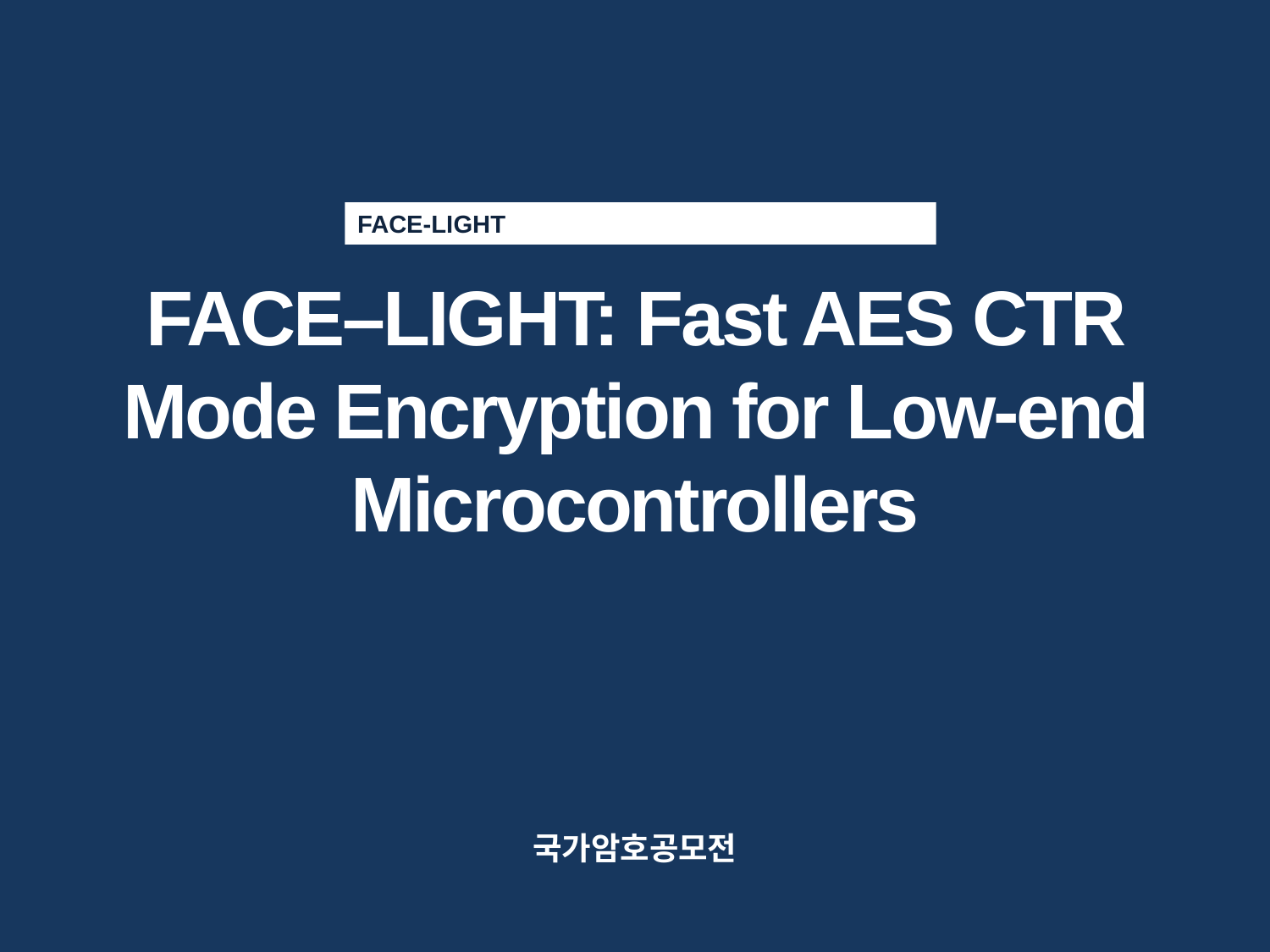

FACE-LIGHT
FACE–LIGHT: Fast AES CTR Mode Encryption for Low-end Microcontrollers
국가암호공모전